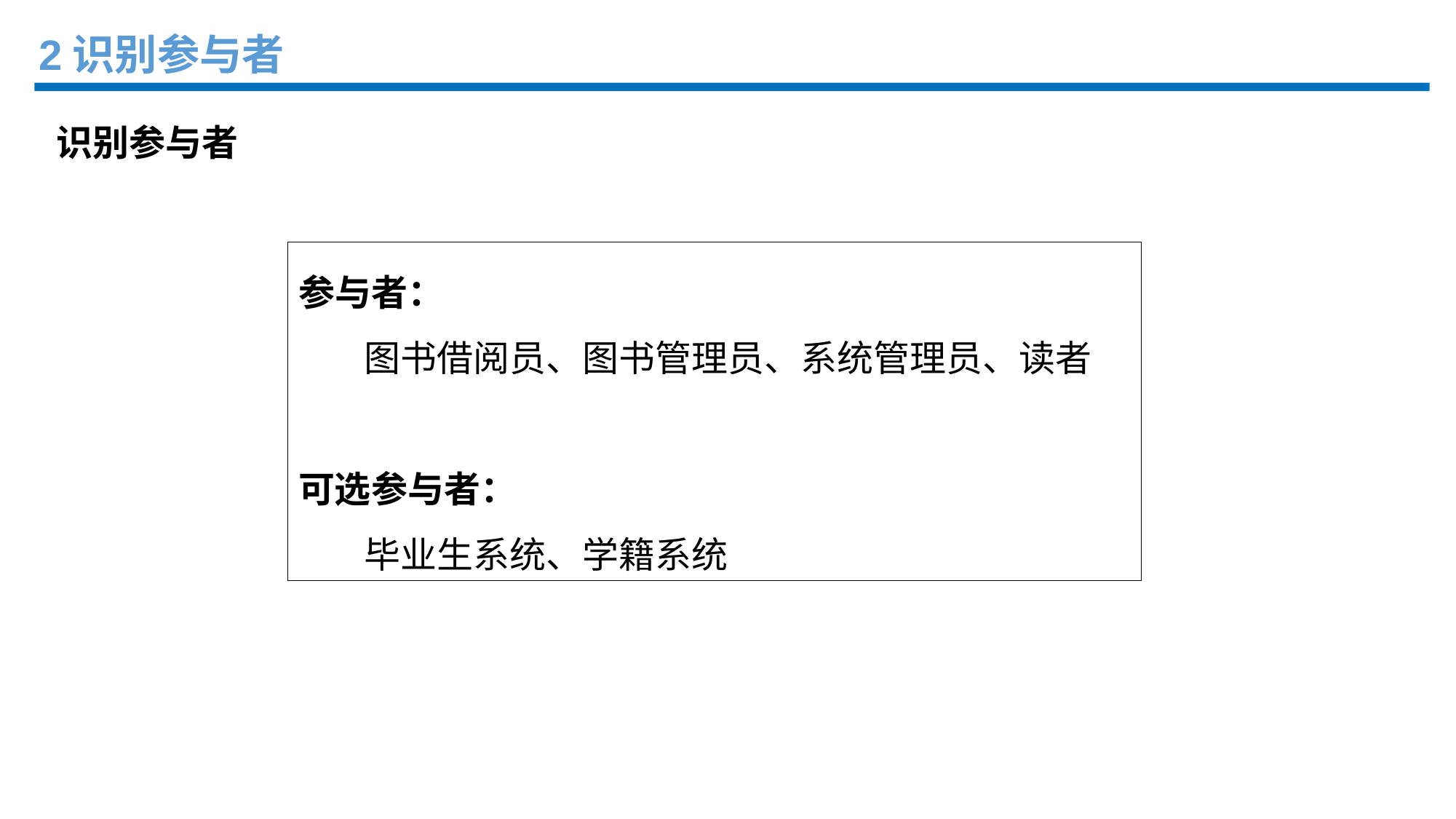

2识别参与者
识别参与者
参与者：
       图书借阅员、图书管理员、系统管理员、读者

可选参与者：
       毕业生系统、学籍系统